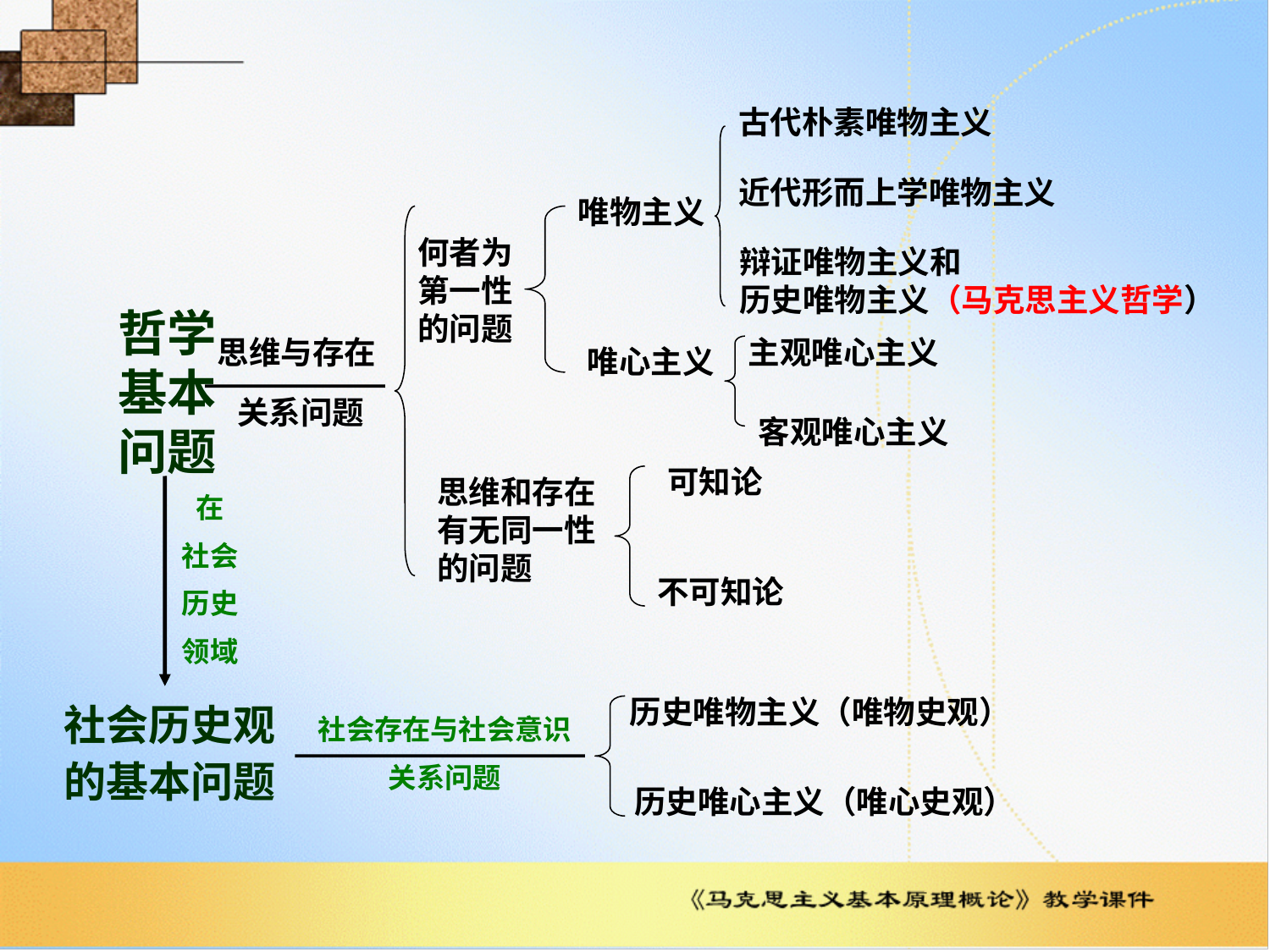

古代朴素唯物主义

近代形而上学唯物主义
唯物主义

何者为
第一性
的问题
辩证唯物主义和
历史唯物主义（马克思主义哲学）
哲学
基本
问题
思维与存在
主观唯心主义
唯心主义

关系问题
客观唯心主义

在
社会
历史
领域
可知论
思维和存在有无同一性的问题

不可知论
历史唯物主义（唯物史观）

社会历史观
的基本问题
社会存在与社会意识
关系问题

历史唯心主义（唯心史观）